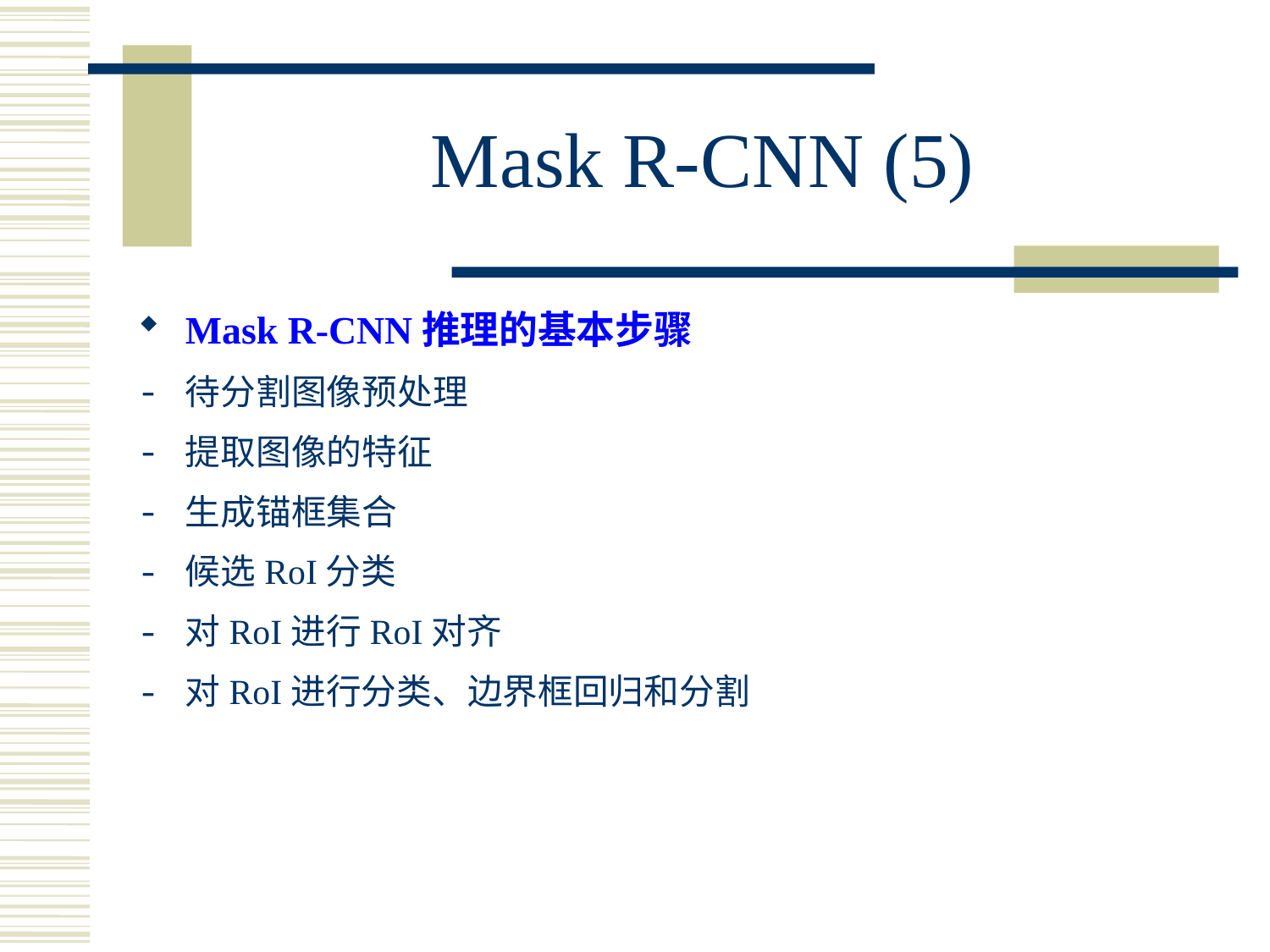

# Mask R-CNN (5)
Mask R-CNN推理的基本步骤
待分割图像预处理
提取图像的特征
生成锚框集合
候选RoI分类
对RoI进行RoI对齐
对RoI进行分类、边界框回归和分割